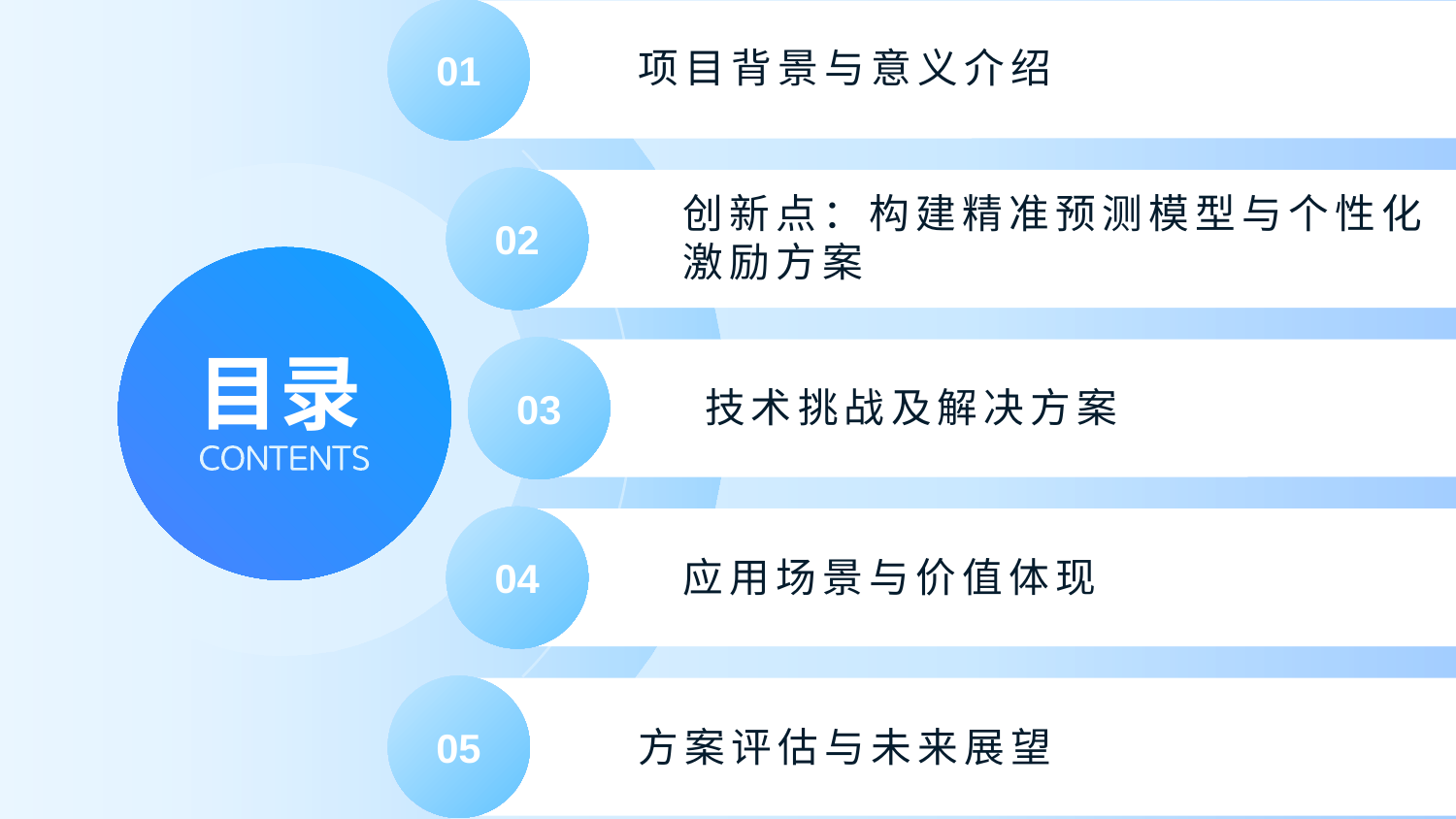

01

项目背景与意义介绍
02

创新点：构建精准预测模型与个性化激励方案
# 目录
03

技术挑战及解决方案

04

应用场景与价值体现
05

方案评估与未来展望